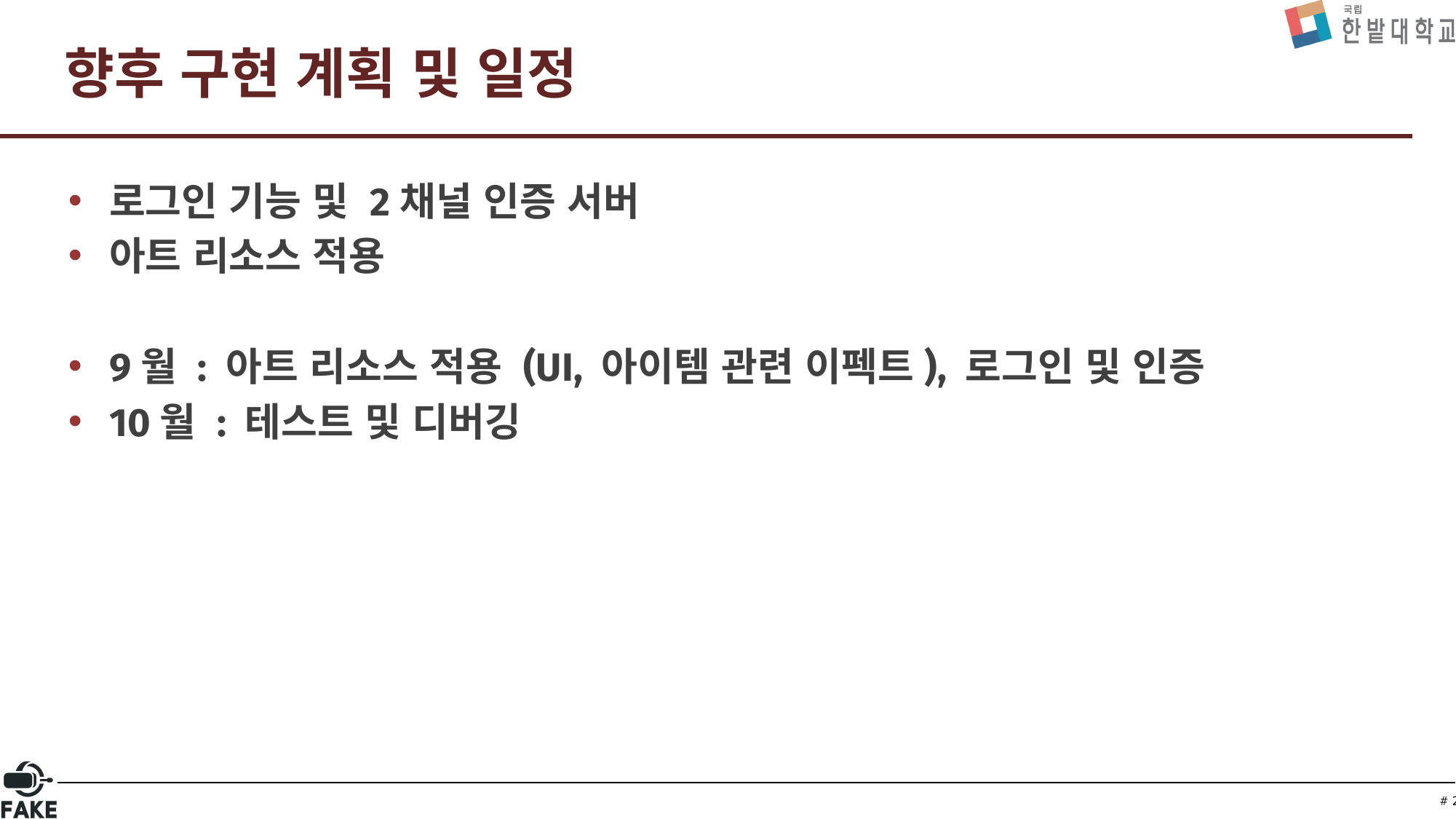

# 향후 구현 계획 및 일정
로그인 기능 및 2채널 인증 서버
아트 리소스 적용

9월 : 아트 리소스 적용 (UI, 아이템 관련 이펙트), 로그인 및 인증
10월 : 테스트 및 디버깅